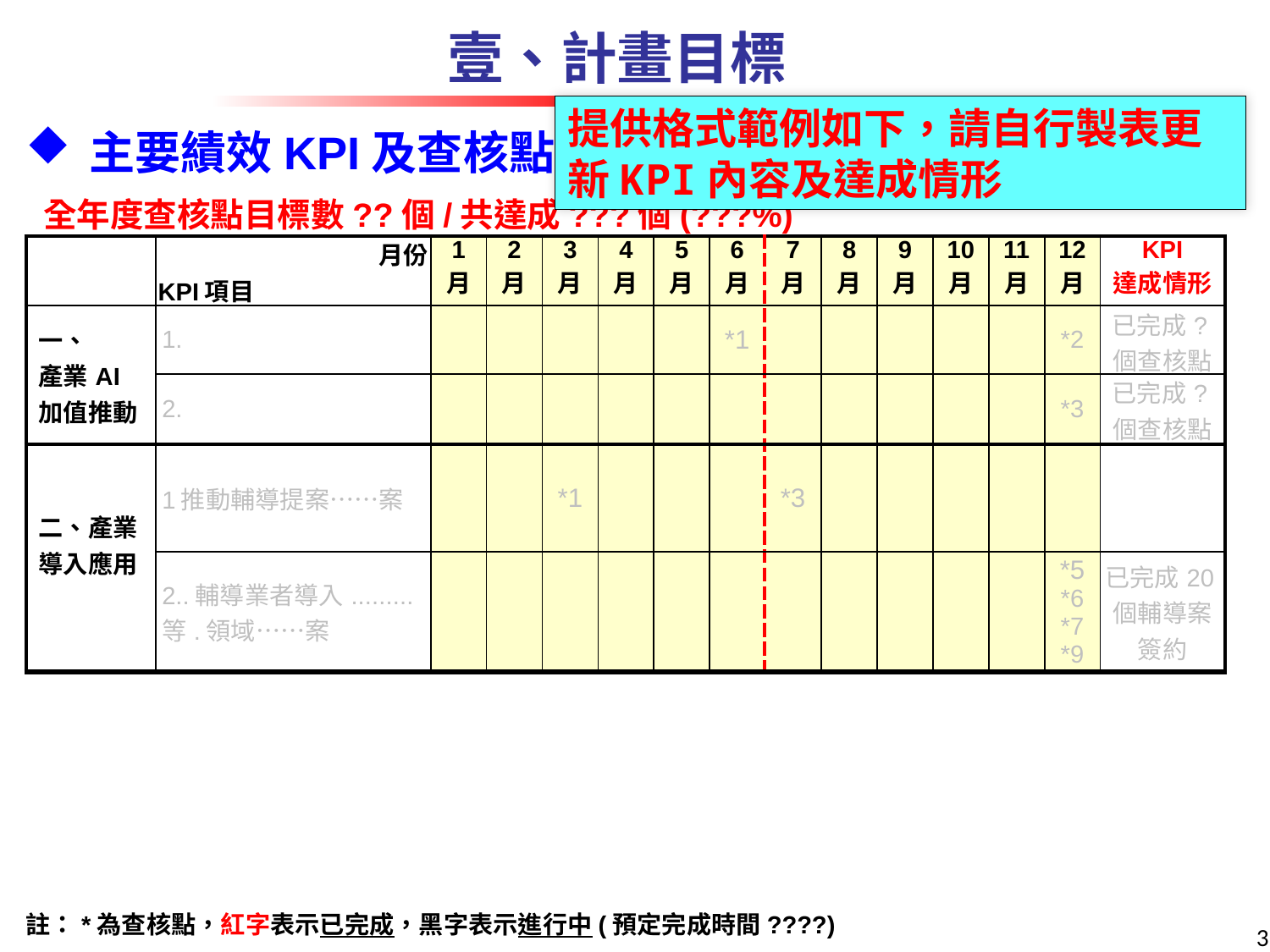

壹、計畫目標
提供格式範例如下，請自行製表更新KPI內容及達成情形
主要績效KPI及查核點達成狀況
全年度查核點目標數??個/共達成???個(???%)
|  | 月份 KPI項目 | 1 月 | 2 月 | 3 月 | 4 月 | 5 月 | 6 月 | 7 月 | 8 月 | 9 月 | 10 月 | 11 月 | 12 月 | KPI 達成情形 |
| --- | --- | --- | --- | --- | --- | --- | --- | --- | --- | --- | --- | --- | --- | --- |
| 一、 產業AI加值推動 | 1. |  |  |  |  |  | \*1 |  |  |  |  |  | \*2 | 已完成?個查核點 |
|  | 2. |  |  |  |  |  |  |  |  |  |  |  | \*3 | 已完成?個查核點 |
| 二、產業導入應用 | 1推動輔導提案……案 |  |  | \*1 |  |  |  | \*3 |  |  |  |  |  |  |
|  | 2..輔導業者導入.........等.領域……案 |  |  |  |  |  |  |  |  |  |  |  | \*5 \*6 \*7 \*9 | 已完成20個輔導案簽約 |
註：*為查核點，紅字表示已完成，黑字表示進行中(預定完成時間????)